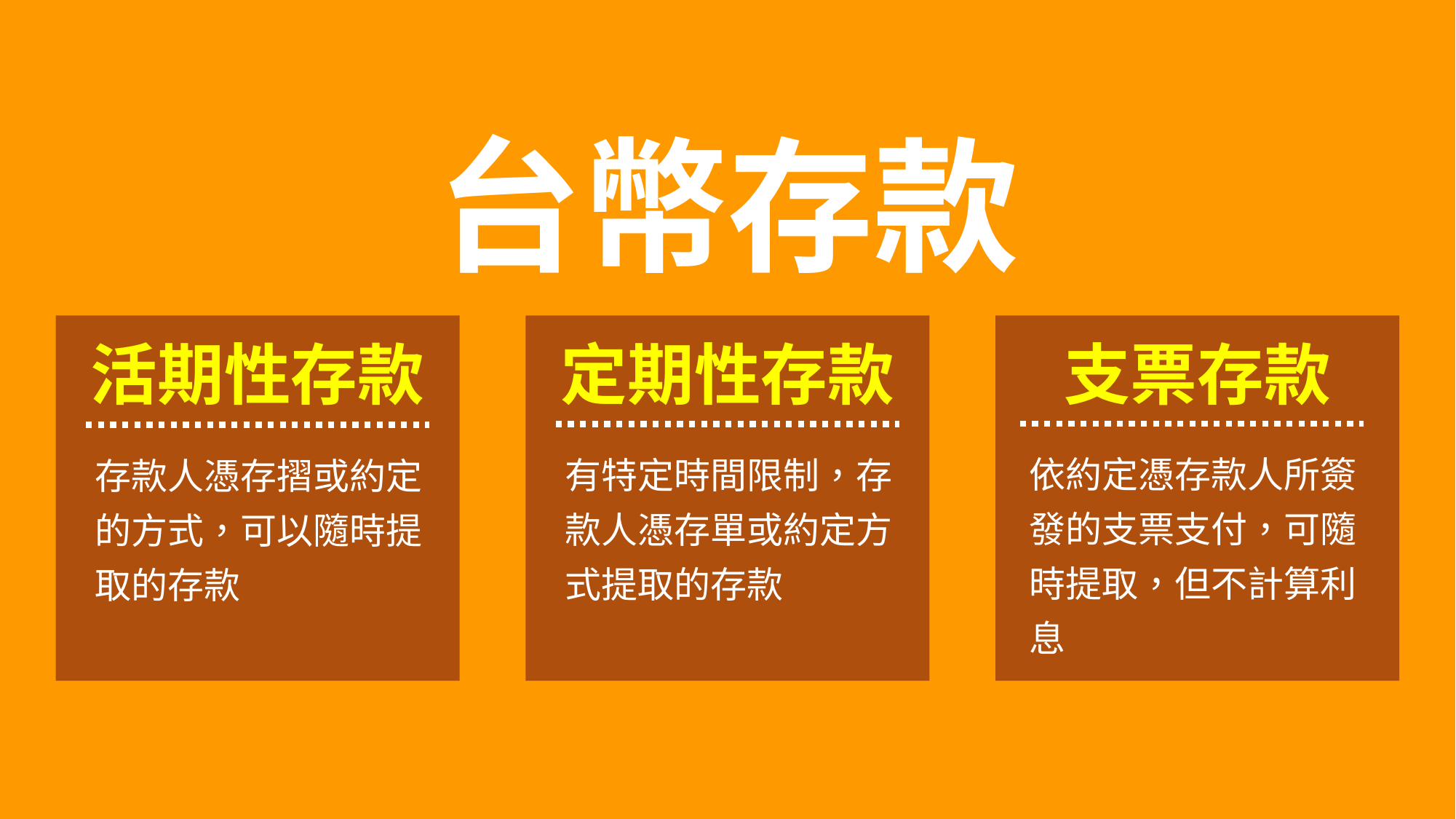

台幣存款

活期性存款
定期性存款
支票存款
依約定憑存款人所簽發的支票支付，可隨時提取，但不計算利息
有特定時間限制，存款人憑存單或約定方式提取的存款
存款人憑存摺或約定的方式，可以隨時提取的存款
6